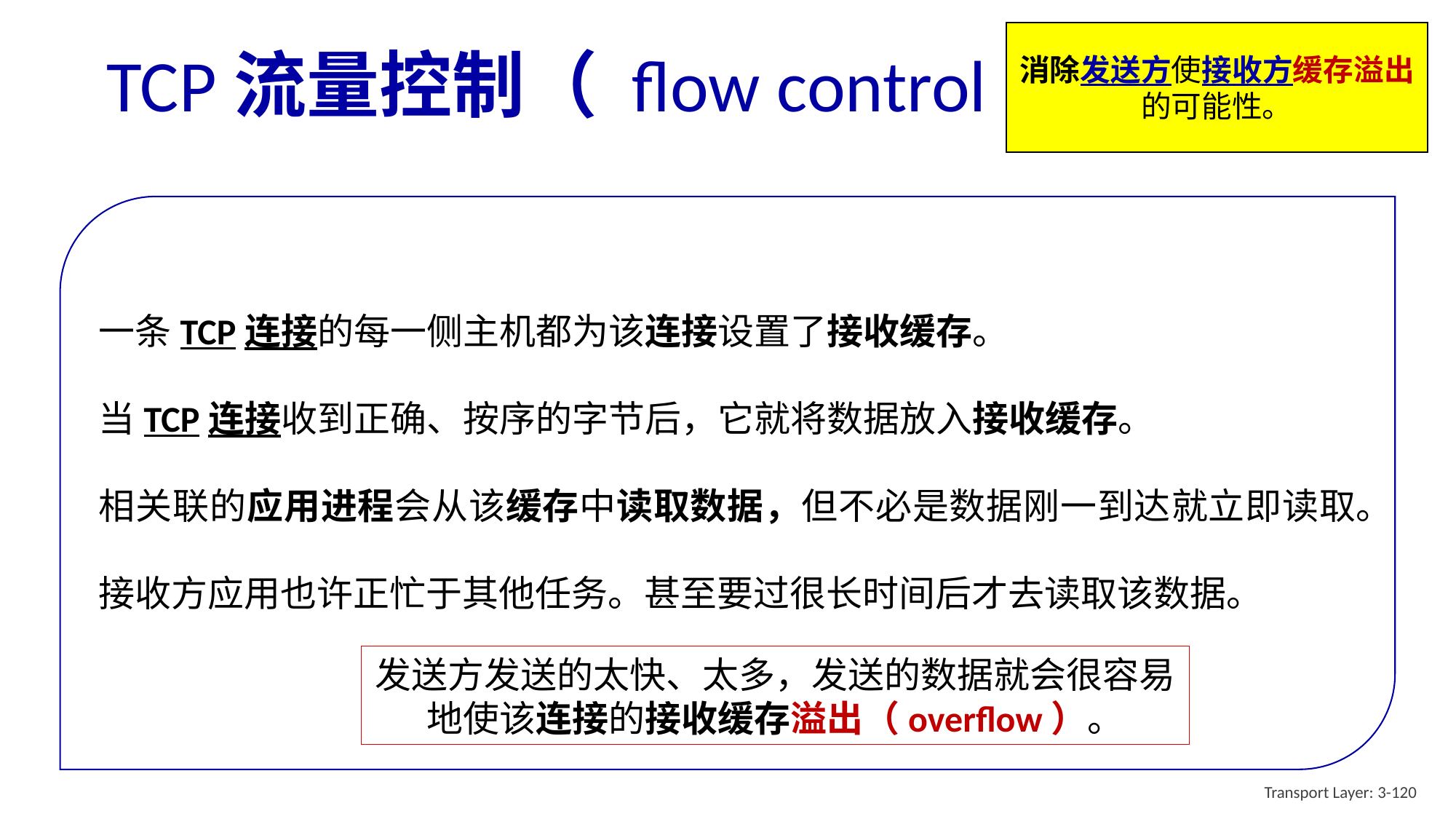

消除发送方使接收方缓存溢出的可能性。
# TCP流量控制（ flow control ）
一条TCP连接的每一侧主机都为该连接设置了接收缓存。

当TCP连接收到正确、按序的字节后，它就将数据放入接收缓存。

相关联的应用进程会从该缓存中读取数据，但不必是数据刚一到达就立即读取。

接收方应用也许正忙于其他任务。甚至要过很长时间后才去读取该数据。

发送方发送的太快、太多，发送的数据就会很容易地使该连接的接收缓存溢出（overflow）。
Transport Layer: 3-120